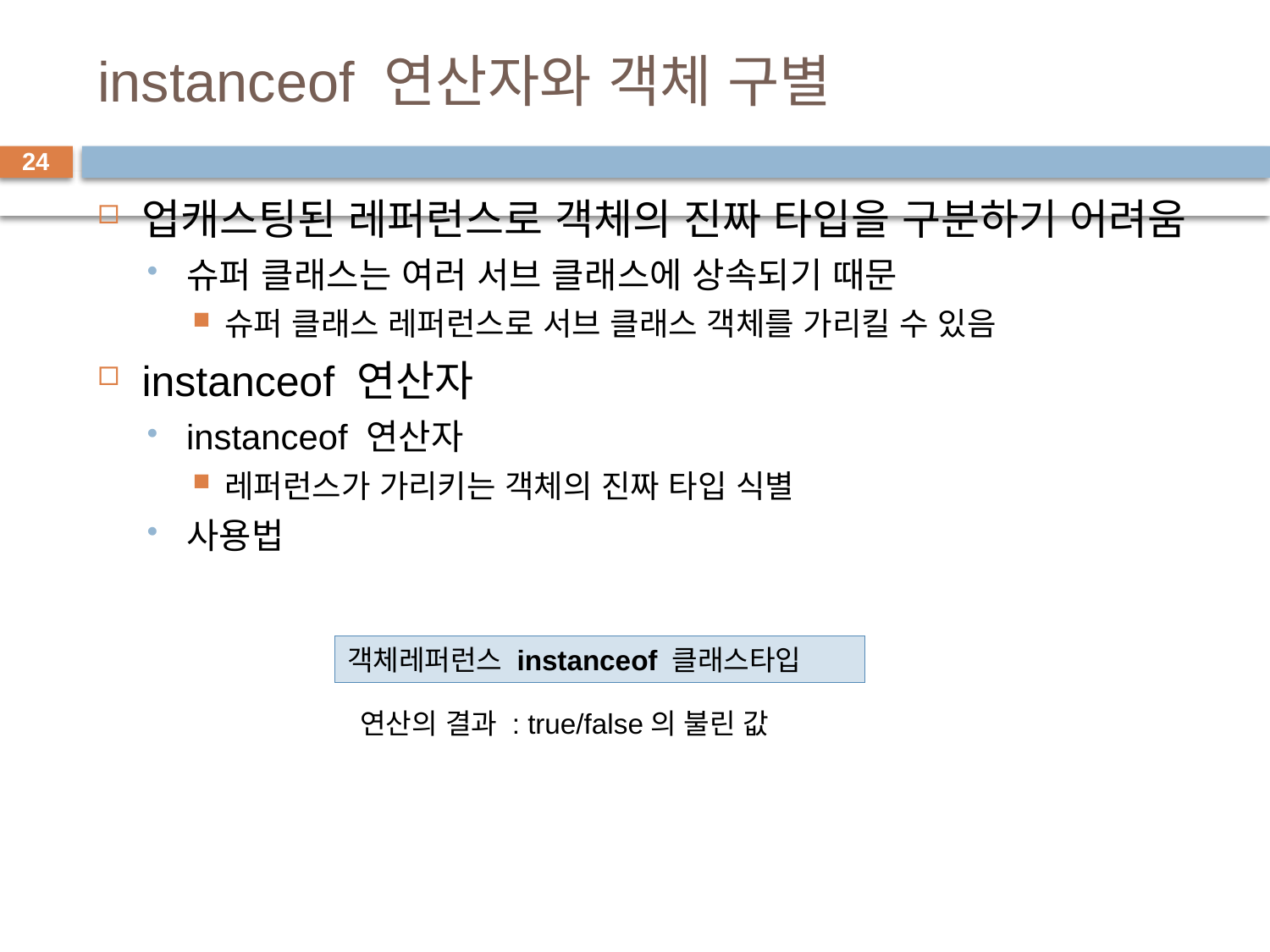

# instanceof 연산자와 객체 구별
24
업캐스팅된 레퍼런스로 객체의 진짜 타입을 구분하기 어려움
슈퍼 클래스는 여러 서브 클래스에 상속되기 때문
슈퍼 클래스 레퍼런스로 서브 클래스 객체를 가리킬 수 있음
instanceof 연산자
instanceof 연산자
레퍼런스가 가리키는 객체의 진짜 타입 식별
사용법
객체레퍼런스 instanceof 클래스타입
연산의 결과 : true/false의 불린 값